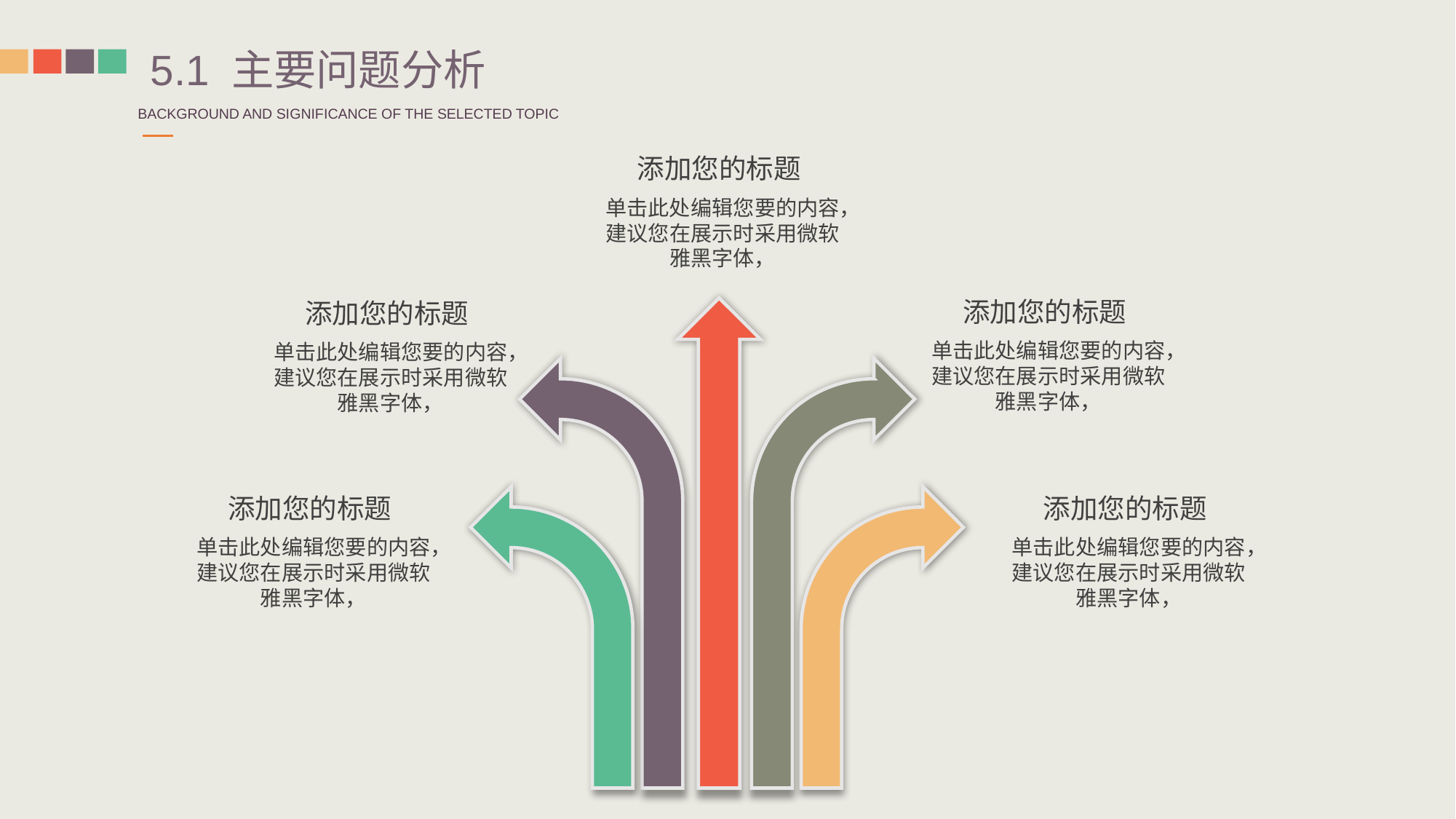

5.1 主要问题分析
BACKGROUND AND SIGNIFICANCE OF THE SELECTED TOPIC

添加您的标题
单击此处编辑您要的内容，建议您在展示时采用微软雅黑字体，

添加您的标题
单击此处编辑您要的内容，建议您在展示时采用微软雅黑字体，
添加您的标题
单击此处编辑您要的内容，建议您在展示时采用微软雅黑字体，

添加您的标题
单击此处编辑您要的内容，建议您在展示时采用微软雅黑字体，
添加您的标题
单击此处编辑您要的内容，建议您在展示时采用微软雅黑字体，